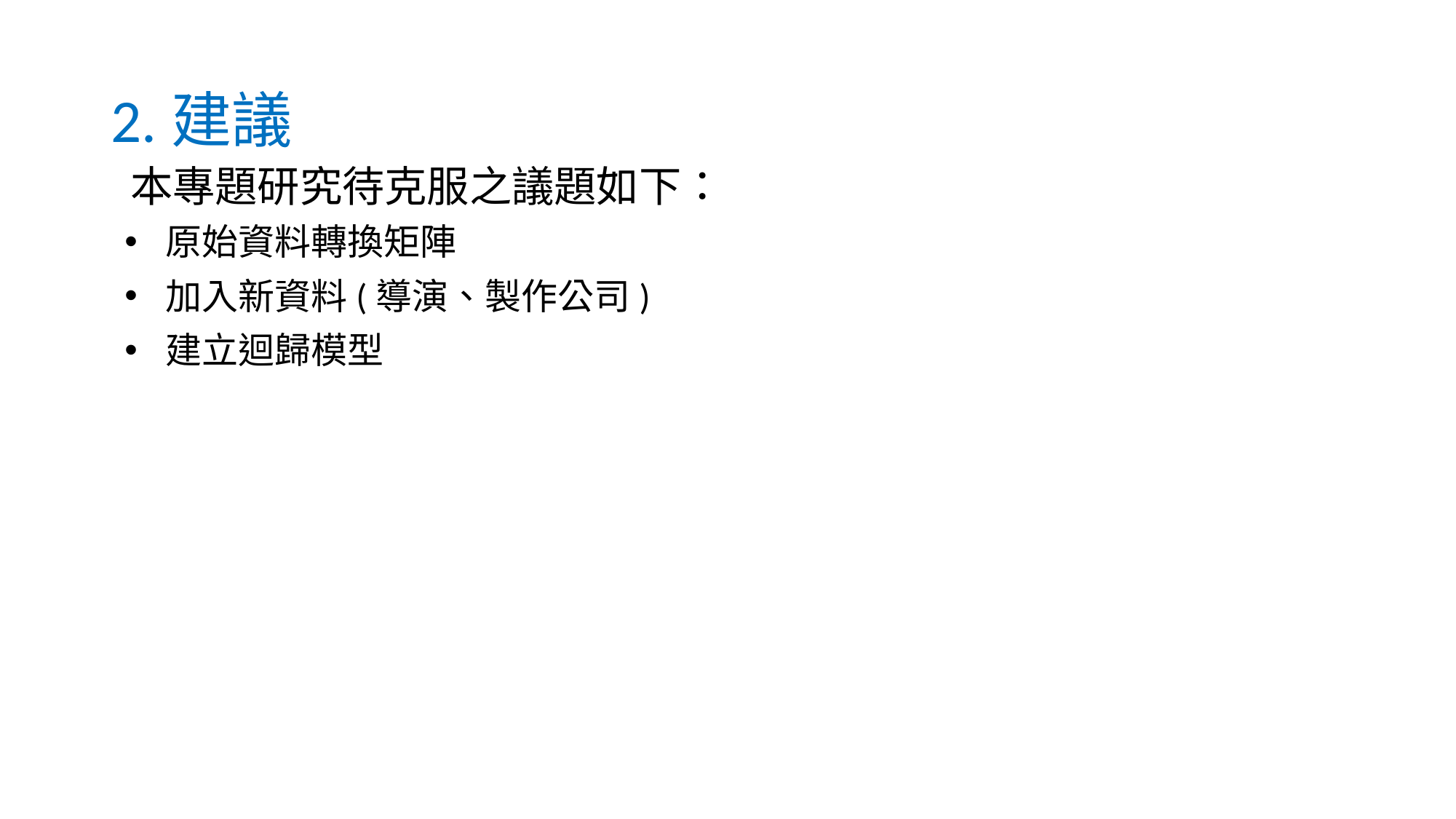

# 2.建議
本專題研究待克服之議題如下：

原始資料轉換矩陣
加入新資料(導演、製作公司)
建立迴歸模型